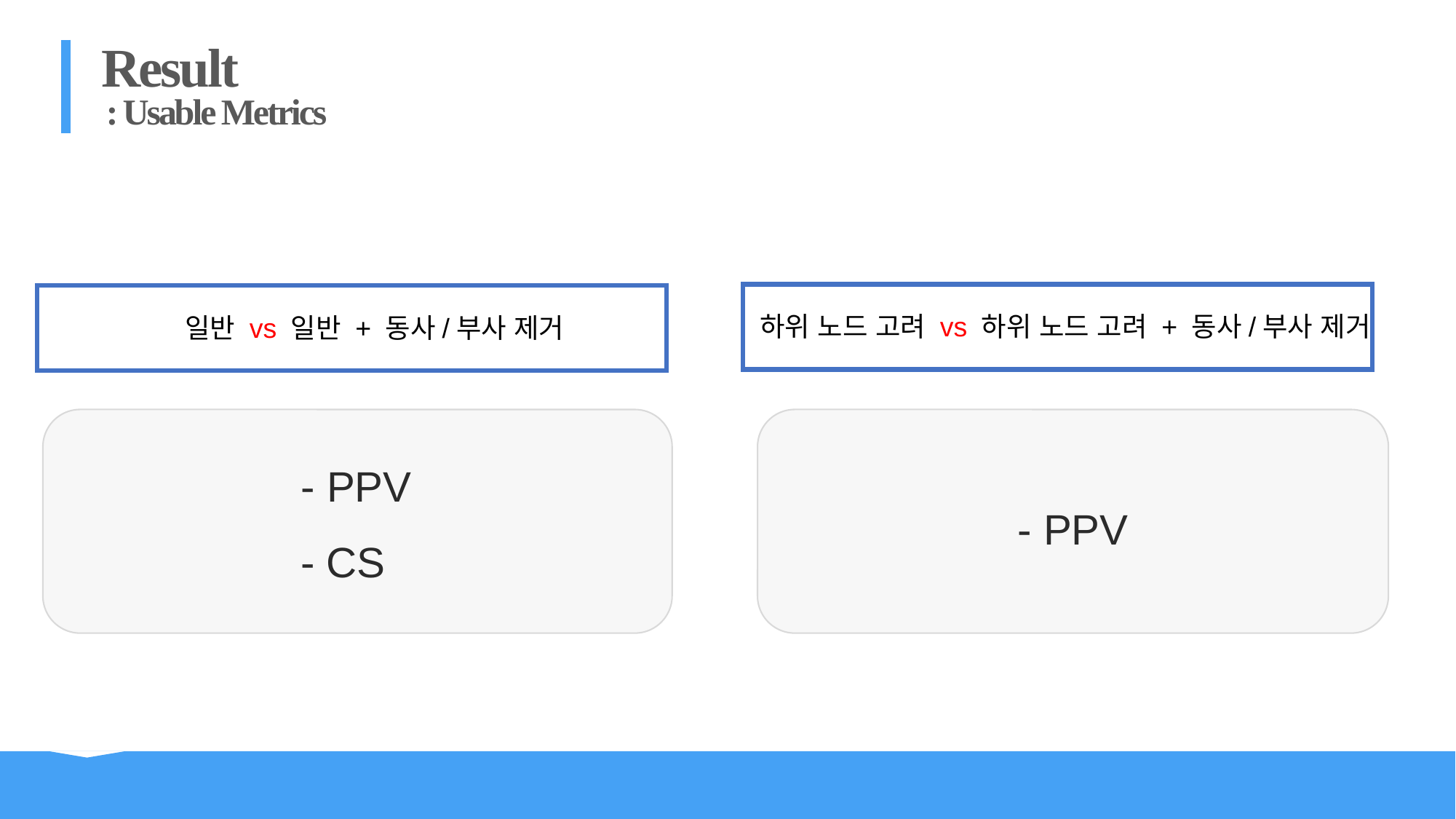

Result
    : Usable Metrics

하위 노드 고려 vs 하위 노드 고려 + 동사/부사 제거
일반 vs 일반 + 동사/부사 제거

- PPV
- CS
- PPV